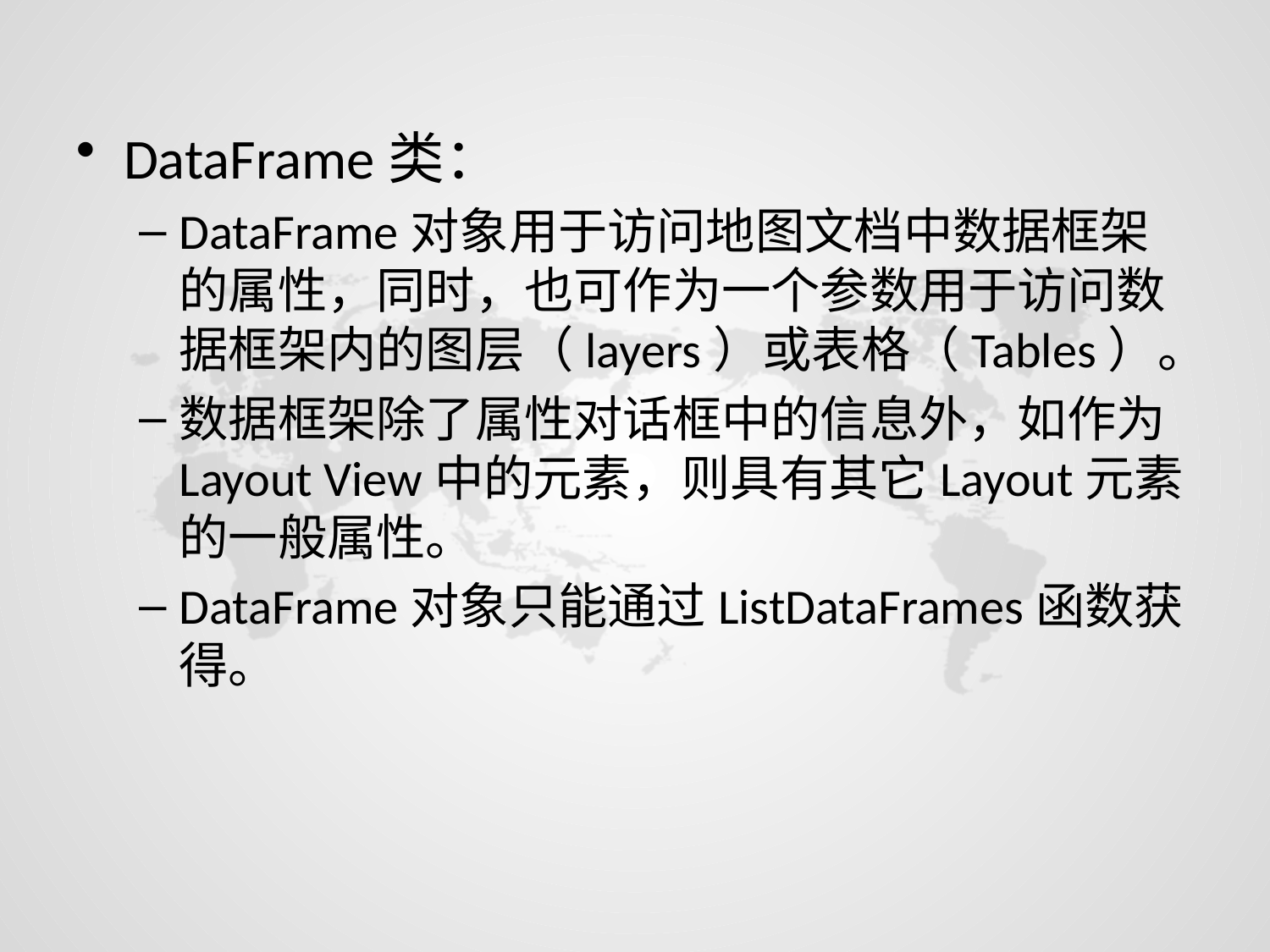

DataFrame类：
DataFrame对象用于访问地图文档中数据框架的属性，同时，也可作为一个参数用于访问数据框架内的图层（layers）或表格（Tables）。
数据框架除了属性对话框中的信息外，如作为Layout View中的元素，则具有其它Layout元素的一般属性。
DataFrame对象只能通过ListDataFrames函数获得。